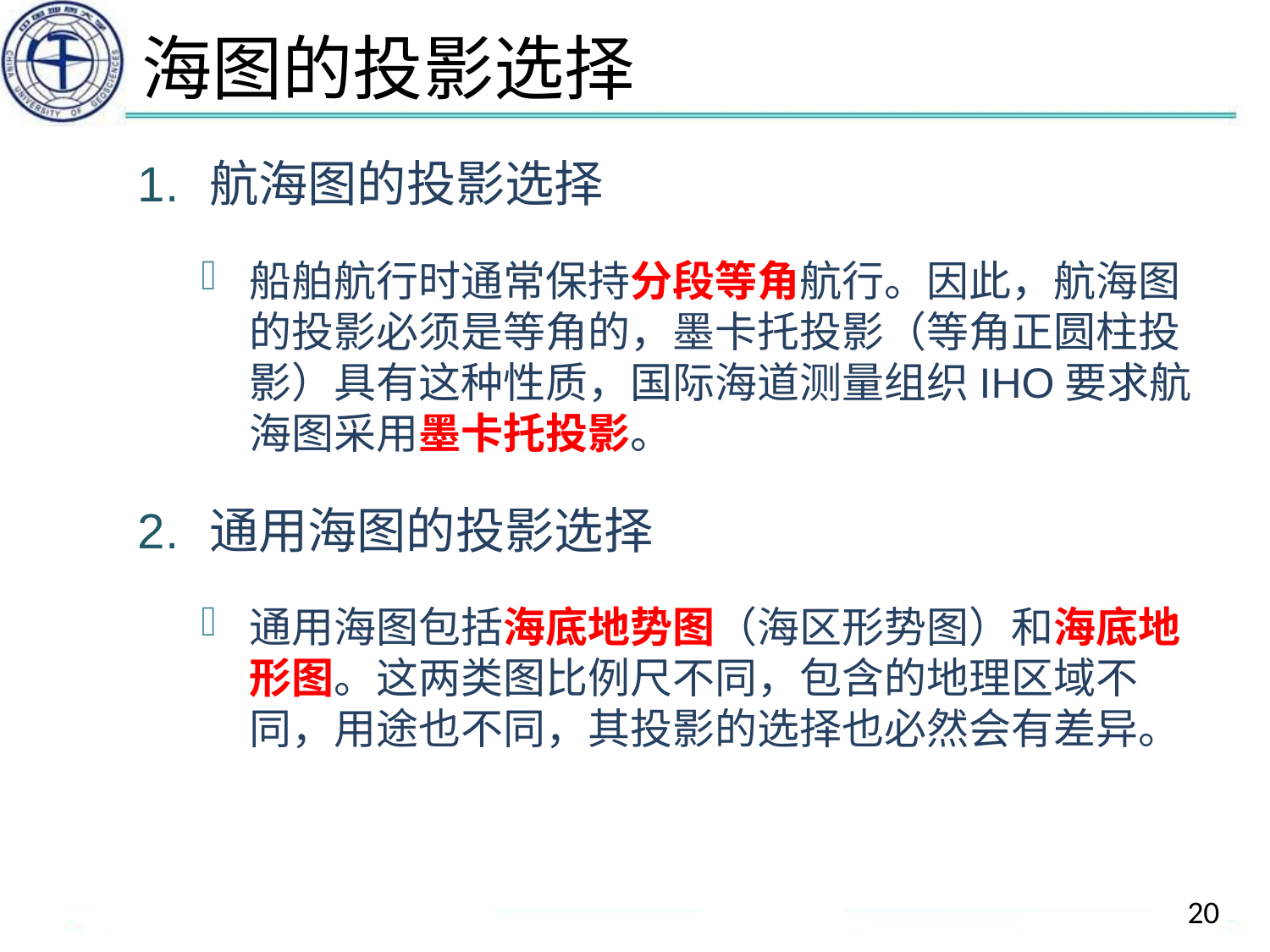

# 海图的投影选择
航海图的投影选择
船舶航行时通常保持分段等角航行。因此，航海图的投影必须是等角的，墨卡托投影（等角正圆柱投影）具有这种性质，国际海道测量组织IHO要求航海图采用墨卡托投影。
通用海图的投影选择
通用海图包括海底地势图（海区形势图）和海底地形图。这两类图比例尺不同，包含的地理区域不同，用途也不同，其投影的选择也必然会有差异。

20